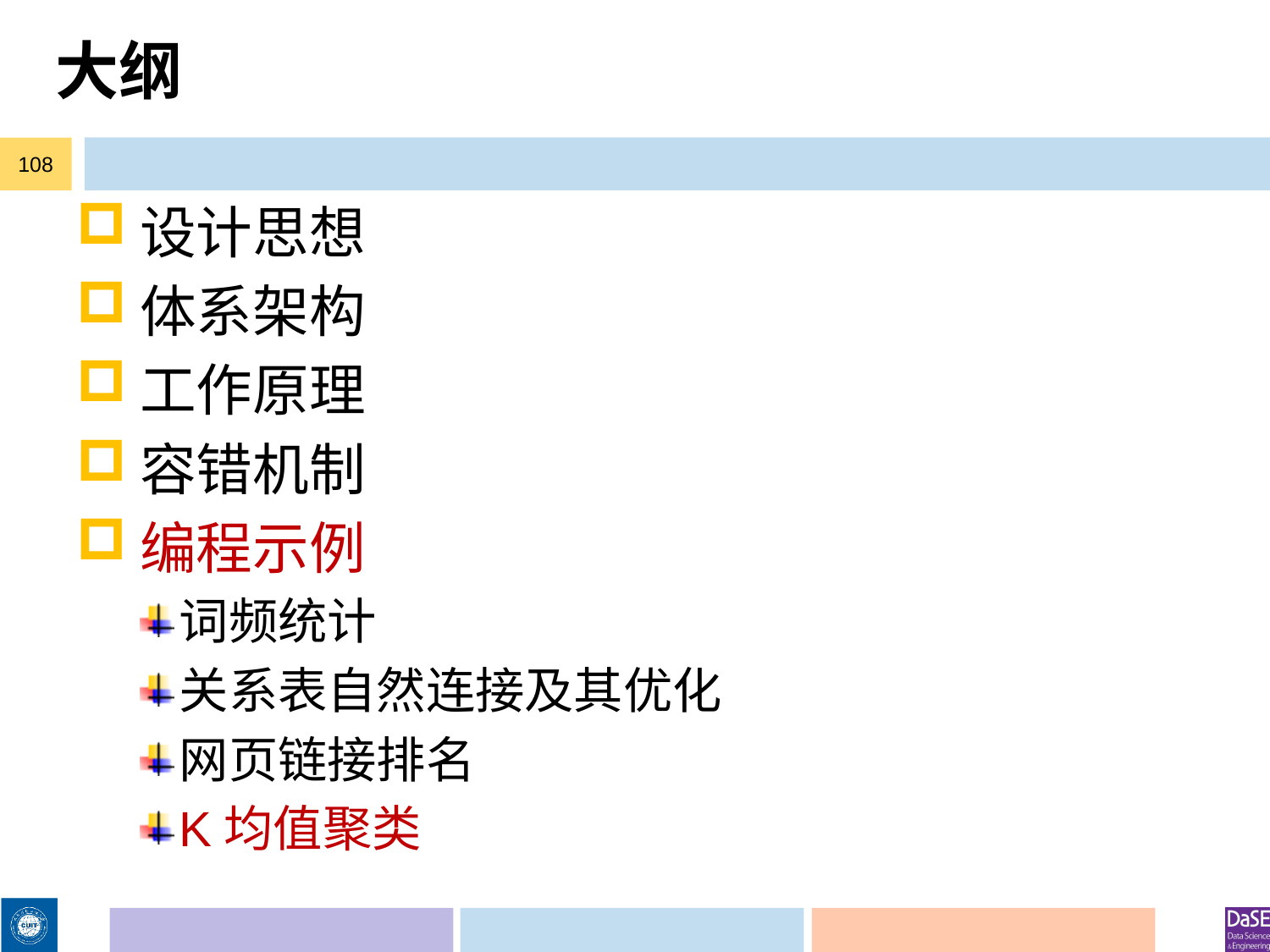

# 大纲
108
设计思想
体系架构
工作原理
容错机制
编程示例
词频统计
关系表自然连接及其优化
网页链接排名
K均值聚类